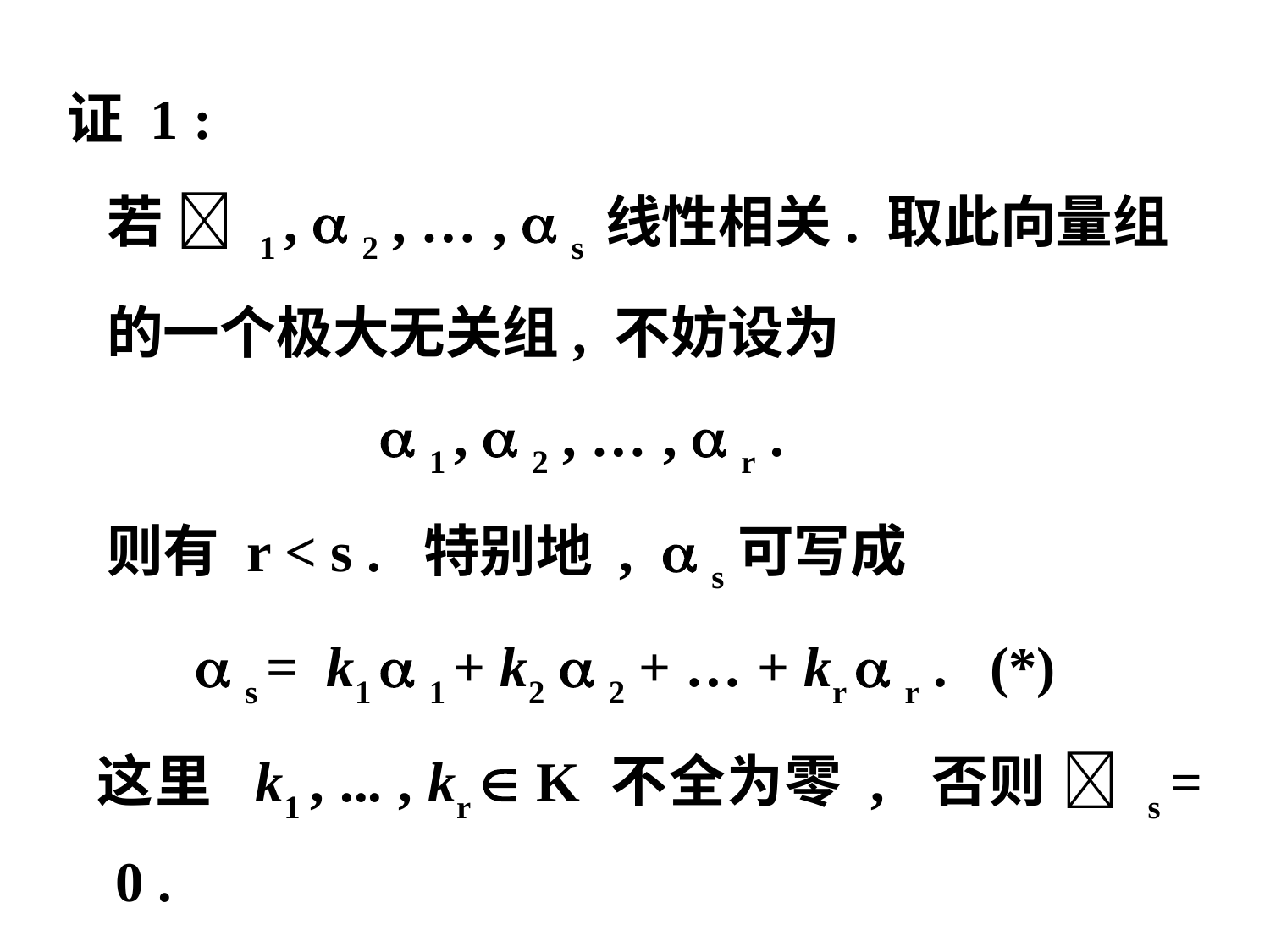

证 1 :
  若 α 1 , α 2 , … , α s 线性相关. 取此向量组
  的一个极大无关组, 不妨设为
                      α 1 , α 2 , … , α r .
  则有 r < s .  特别地 ,  α s可写成
         α s =  k1 α 1 + k2 α 2 + … + kr α r .   (*)
 这里  k1 , ... , kr ∈ K 不全为零 ,  否则 α s = 0 .